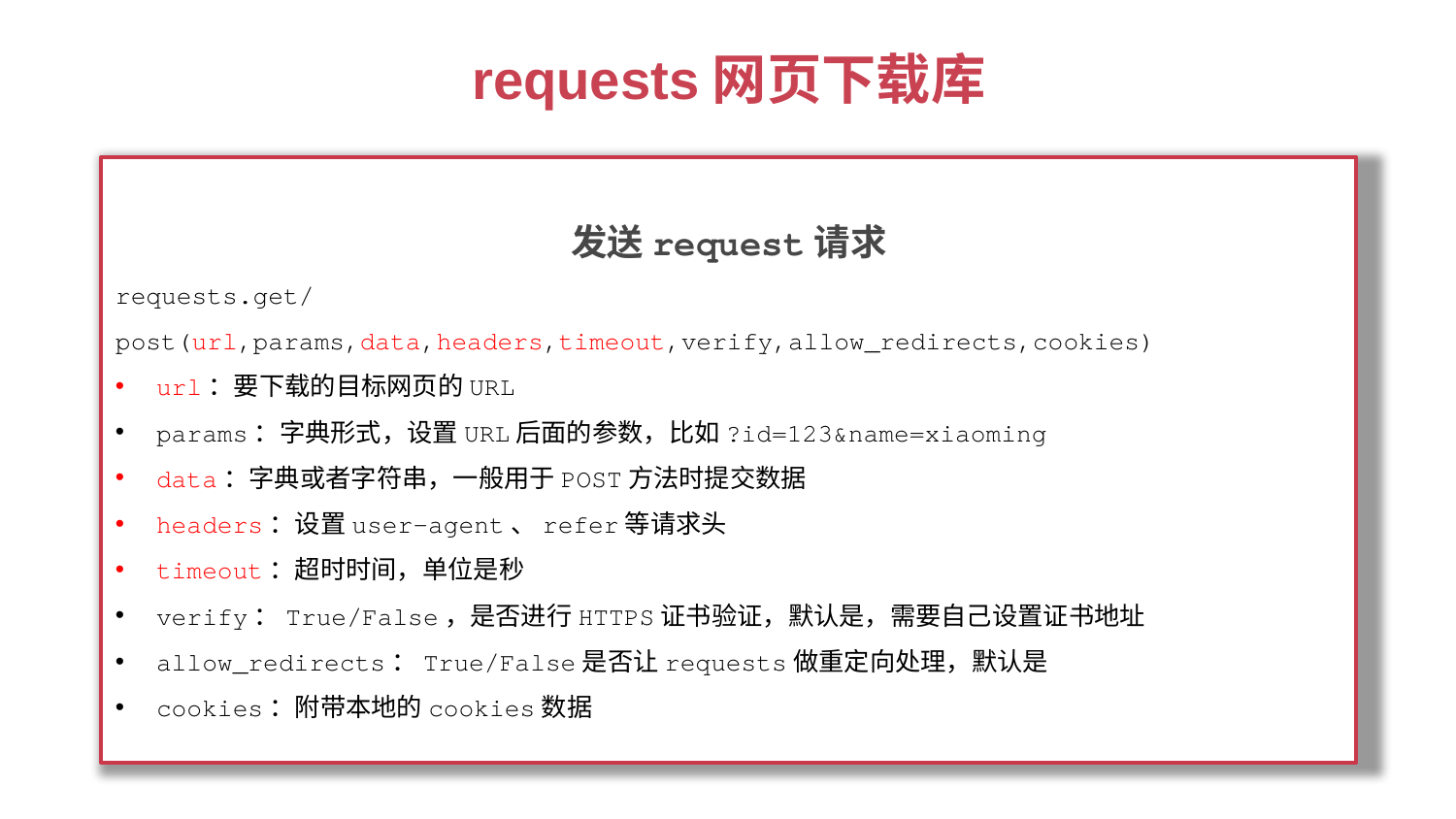

# requests网页下载库
发送request请求
requests.get/post(url,params,data,headers,timeout,verify,allow_redirects,cookies)
url：要下载的目标网页的URL
params：字典形式，设置URL后面的参数，比如?id=123&name=xiaoming
data：字典或者字符串，一般用于POST方法时提交数据
headers：设置user-agent、refer等请求头
timeout：超时时间，单位是秒
verify：True/False，是否进行HTTPS证书验证，默认是，需要自己设置证书地址
allow_redirects：True/False是否让requests做重定向处理，默认是
cookies：附带本地的cookies数据